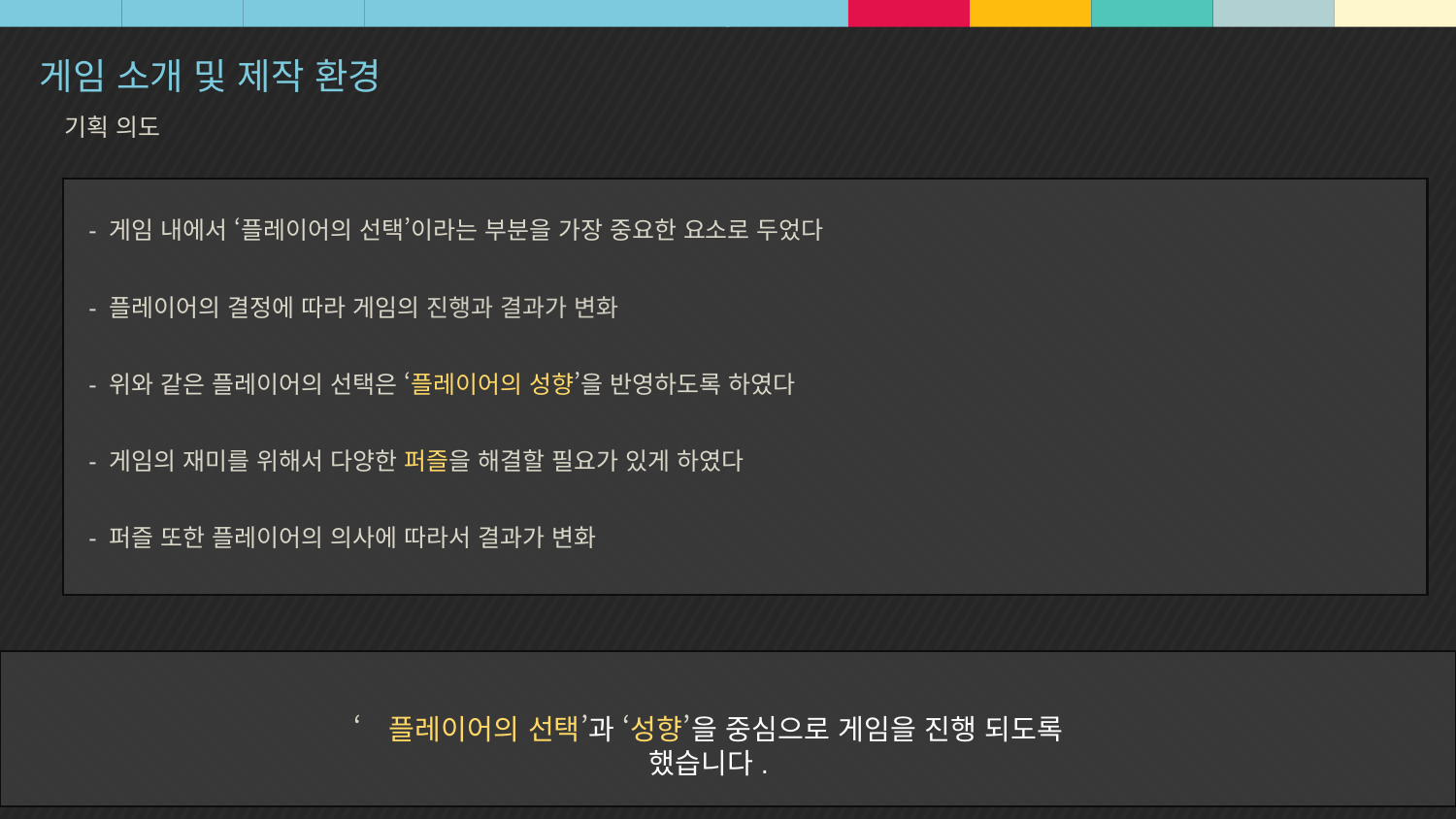

기획 의도

- 게임 내에서 ‘플레이어의 선택’이라는 부분을 가장 중요한 요소로 두었다
- 플레이어의 결정에 따라 게임의 진행과 결과가 변화
- 위와 같은 플레이어의 선택은 ‘플레이어의 성향’을 반영하도록 하였다
- 게임의 재미를 위해서 다양한 퍼즐을 해결할 필요가 있게 하였다
- 퍼즐 또한 플레이어의 의사에 따라서 결과가 변화

‘플레이어의 선택’과 ‘성향’을 중심으로 게임을 진행 되도록 했습니다.